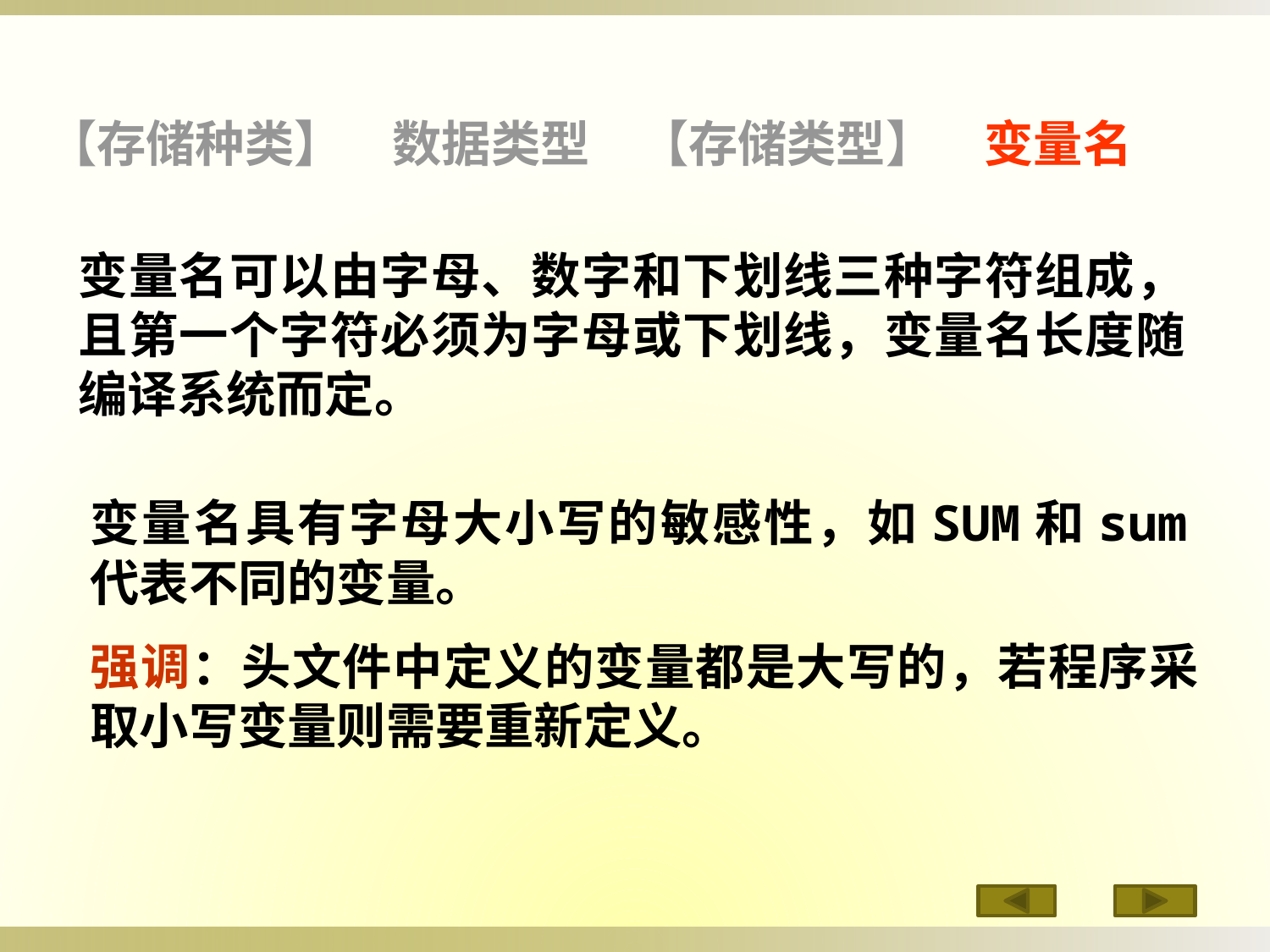

【存储种类】　数据类型　【存储类型】　变量名
变量名可以由字母、数字和下划线三种字符组成，且第一个字符必须为字母或下划线，变量名长度随编译系统而定。
变量名具有字母大小写的敏感性，如SUM和sum代表不同的变量。
强调：头文件中定义的变量都是大写的，若程序采取小写变量则需要重新定义。